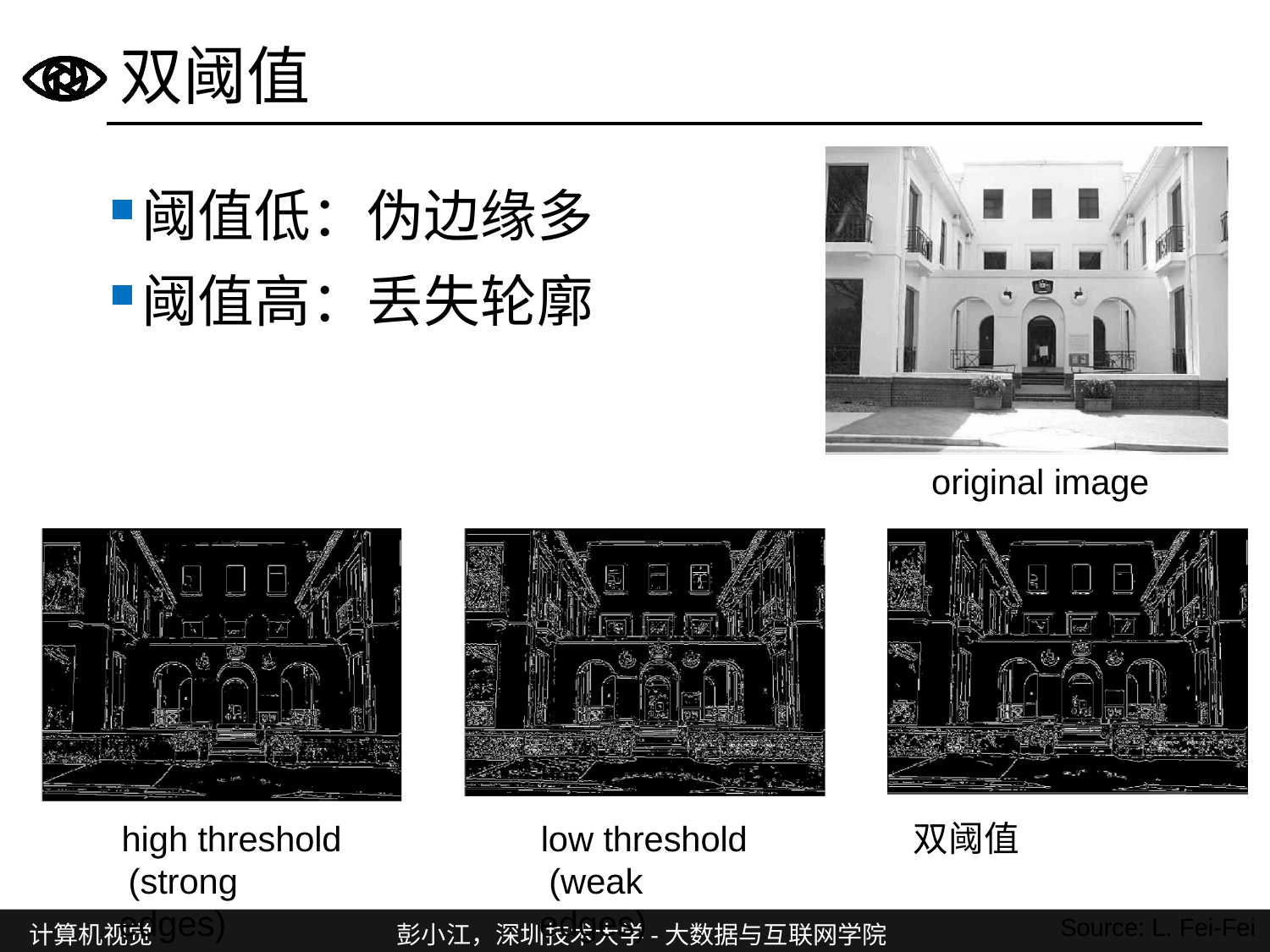

# 双阈值

阈值低：伪边缘多
阈值高：丢失轮廓
original image

high threshold  (strong edges)
low threshold  (weak edges)
双阈值
Source: L. Fei-Fei
27